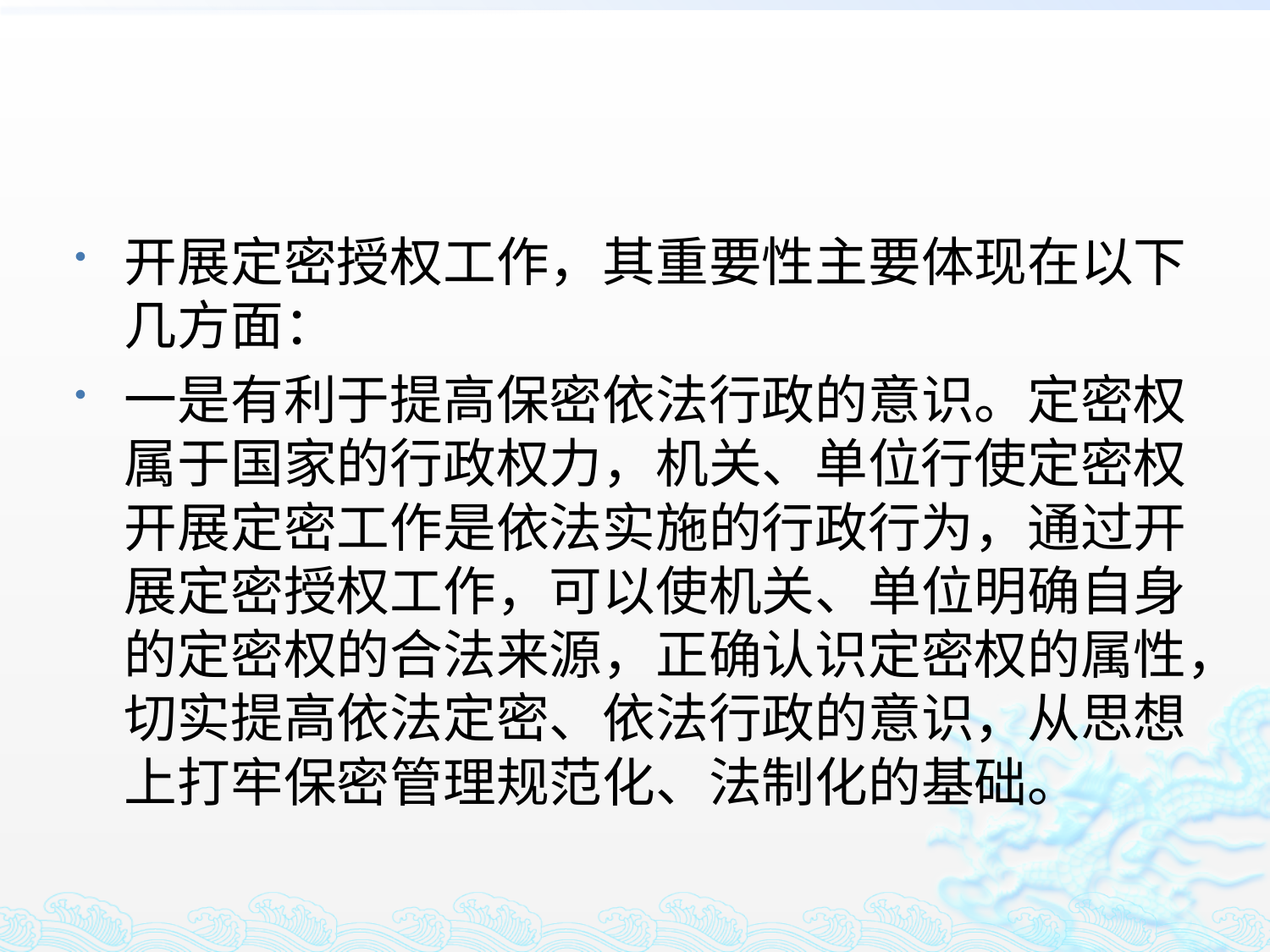

#
开展定密授权工作，其重要性主要体现在以下几方面：
一是有利于提高保密依法行政的意识。定密权属于国家的行政权力，机关、单位行使定密权开展定密工作是依法实施的行政行为，通过开展定密授权工作，可以使机关、单位明确自身的定密权的合法来源，正确认识定密权的属性，切实提高依法定密、依法行政的意识，从思想上打牢保密管理规范化、法制化的基础。